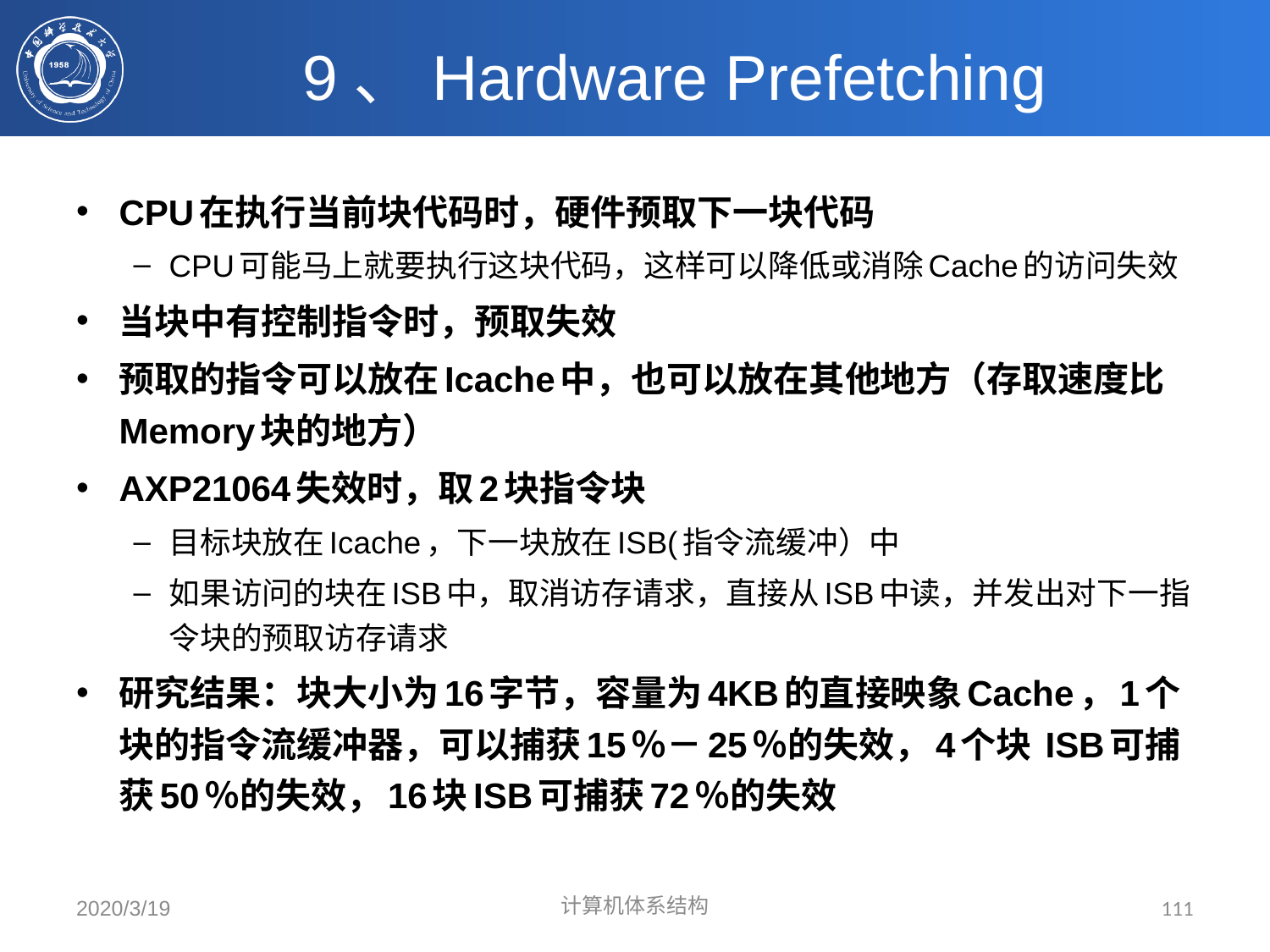

# 9、Hardware Prefetching
CPU在执行当前块代码时，硬件预取下一块代码
CPU可能马上就要执行这块代码，这样可以降低或消除Cache的访问失效
当块中有控制指令时，预取失效
预取的指令可以放在Icache中，也可以放在其他地方（存取速度比Memory块的地方）
AXP21064失效时，取2块指令块
目标块放在Icache，下一块放在ISB(指令流缓冲）中
如果访问的块在ISB中，取消访存请求，直接从ISB中读，并发出对下一指令块的预取访存请求
研究结果：块大小为16字节，容量为4KB的直接映象Cache，1个块的指令流缓冲器，可以捕获15％－25％的失效，4个块 ISB可捕获50％的失效，16块ISB可捕获72％的失效
2020/3/19
计算机体系结构
111